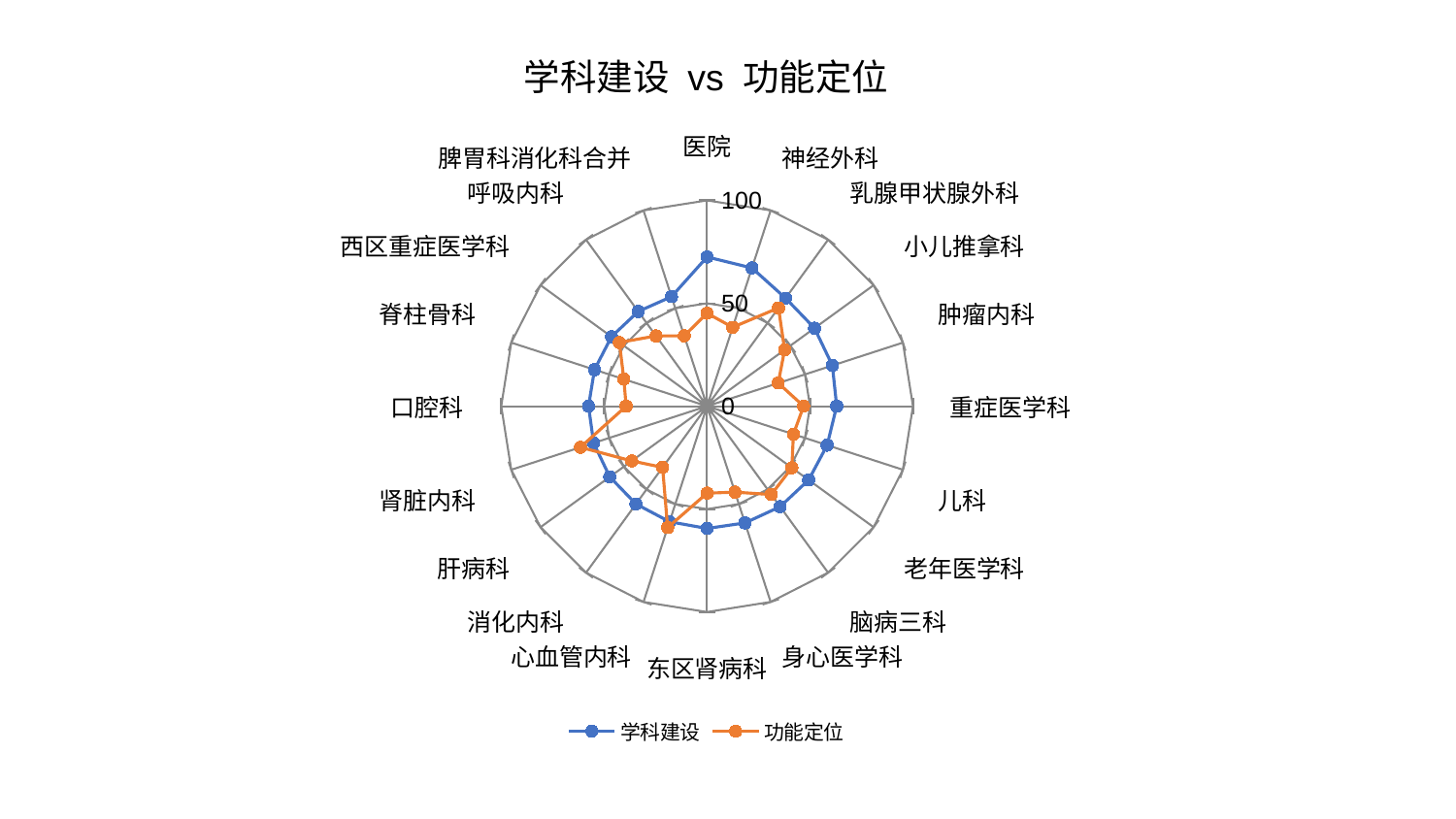

### Chart: 学科建设 vs 功能定位

| Category | 学科建设 | 功能定位 |
|---|---|---|
| 医院 | 72.51864463555009 | 45.17951955382944 |
| 神经外科 | 70.60723401379752 | 40.33580626218711 |
| 乳腺甲状腺外科 | 64.87429044622988 | 59.02886956805242 |
| 小儿推拿科 | 64.51681511906881 | 46.58688538645112 |
| 肿瘤内科 | 63.99545682777716 | 36.3484219020777 |
| 重症医学科 | 62.96690803068102 | 46.88564694754451 |
| 儿科 | 61.330125201770535 | 44.090223039531516 |
| 老年医学科 | 60.992028575827064 | 50.90216128303733 |
| 脑病三科 | 60.36348611301669 | 53.063135047652096 |
| 身心医学科 | 59.65029310593578 | 43.93396809159334 |
| 东区肾病科 | 59.43559508689973 | 42.2606855907485 |
| 心血管内科 | 59.02701245395086 | 62.01357744215626 |
| 消化内科 | 58.7623131727925 | 36.7675051131 |
| 肝病科 | 58.433449625521575 | 45.25783401536412 |
| 肾脏内科 | 57.94838873542376 | 64.66750281835802 |
| 口腔科 | 57.57451450084834 | 39.32938449148942 |
| 脊柱骨科 | 57.50011830303458 | 42.5281568419997 |
| 西区重症医学科 | 57.424365197036344 | 52.677113469537325 |
| 呼吸内科 | 56.91085503356451 | 42.210967071881 |
| 脾胃科消化科合并 | 55.963434913508536 | 35.95207787104828 |
16